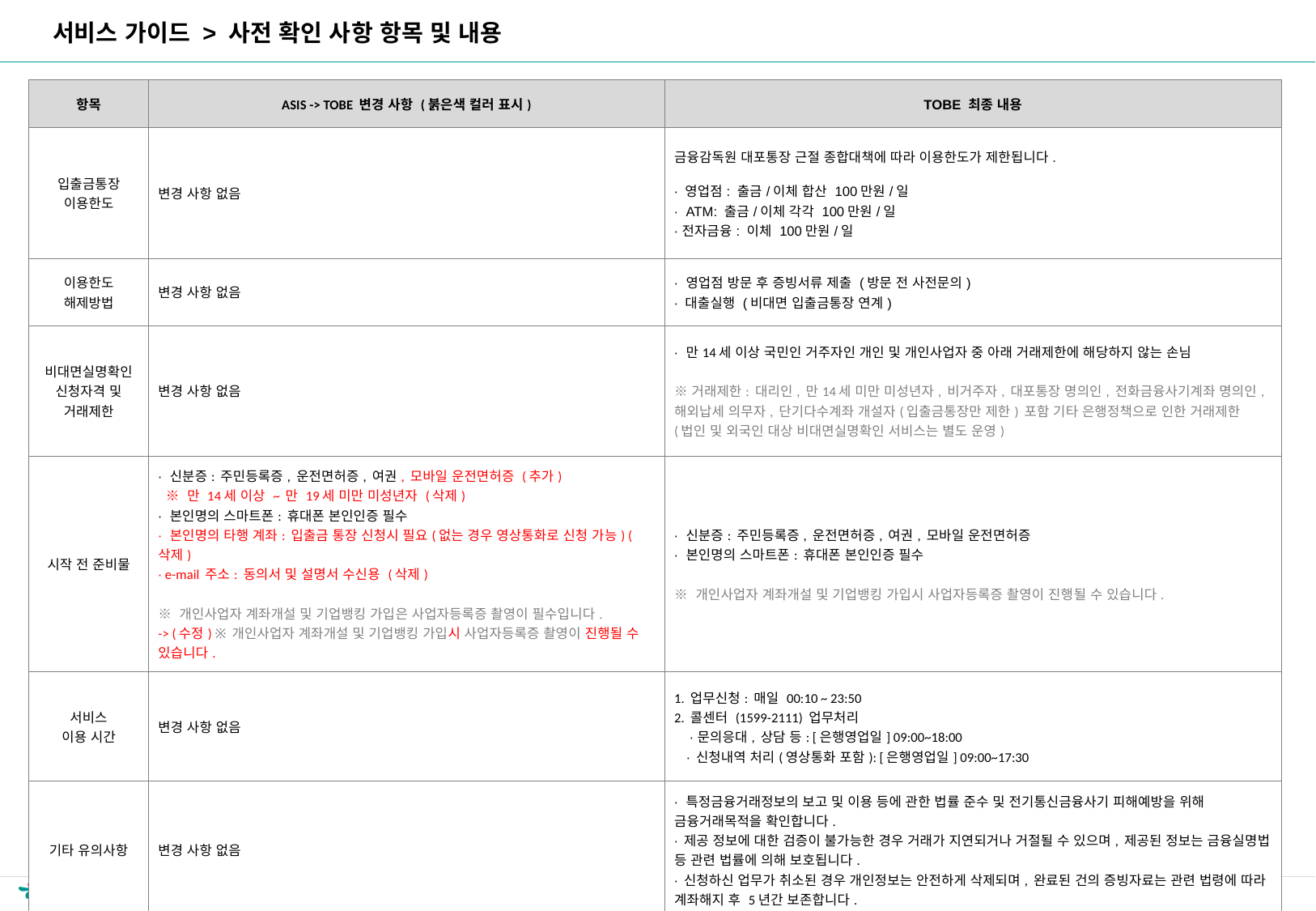

서비스 가이드 > 사전 확인 사항 항목 및 내용
| 항목 | ASIS -> TOBE 변경 사항 (붉은색 컬러 표시) | TOBE 최종 내용 |
| --- | --- | --- |
| 입출금통장 이용한도 | 변경 사항 없음 | 금융감독원 대포통장 근절 종합대책에 따라 이용한도가 제한됩니다. ∙ 영업점: 출금/이체 합산 100만원/일 ∙ ATM: 출금/이체 각각 100만원/일 ∙ 전자금융: 이체 100만원/일 |
| 이용한도 해제방법 | 변경 사항 없음 | ∙ 영업점 방문 후 증빙서류 제출 (방문 전 사전문의) ∙ 대출실행 (비대면 입출금통장 연계) |
| 비대면실명확인 신청자격 및 거래제한 | 변경 사항 없음 | ∙ 만14세 이상 국민인 거주자인 개인 및 개인사업자 중 아래 거래제한에 해당하지 않는 손님 ※ 거래제한: 대리인, 만14세 미만 미성년자, 비거주자, 대포통장 명의인, 전화금융사기계좌 명의인, 해외납세 의무자, 단기다수계좌 개설자(입출금통장만 제한) 포함 기타 은행정책으로 인한 거래제한 (법인 및 외국인 대상 비대면실명확인 서비스는 별도 운영) |
| 시작 전 준비물 | ∙ 신분증: 주민등록증, 운전면허증, 여권, 모바일 운전면허증 (추가) ※ 만 14세 이상 ~ 만 19세 미만 미성년자 (삭제) ∙ 본인명의 스마트폰: 휴대폰 본인인증 필수 ∙ 본인명의 타행 계좌: 입출금 통장 신청시 필요(없는 경우 영상통화로 신청 가능) (삭제) ∙ e-mail 주소: 동의서 및 설명서 수신용 (삭제) ※ 개인사업자 계좌개설 및 기업뱅킹 가입은 사업자등록증 촬영이 필수입니다. -> (수정) ※ 개인사업자 계좌개설 및 기업뱅킹 가입시 사업자등록증 촬영이 진행될 수 있습니다. | ∙ 신분증: 주민등록증, 운전면허증, 여권, 모바일 운전면허증 ∙ 본인명의 스마트폰: 휴대폰 본인인증 필수 ※ 개인사업자 계좌개설 및 기업뱅킹 가입시 사업자등록증 촬영이 진행될 수 있습니다. |
| 서비스 이용 시간 | 변경 사항 없음 | 1. 업무신청: 매일 00:10 ~ 23:50 2. 콜센터 (1599-2111) 업무처리 ∙ 문의응대, 상담 등: [은행영업일] 09:00~18:00 ∙ 신청내역 처리(영상통화 포함): [은행영업일] 09:00~17:30 |
| 기타 유의사항 | 변경 사항 없음 | ∙ 특정금융거래정보의 보고 및 이용 등에 관한 법률 준수 및 전기통신금융사기 피해예방을 위해 금융거래목적을 확인합니다. ∙ 제공 정보에 대한 검증이 불가능한 경우 거래가 지연되거나 거절될 수 있으며, 제공된 정보는 금융실명법 등 관련 법률에 의해 보호됩니다. ∙ 신청하신 업무가 취소된 경우 개인정보는 안전하게 삭제되며, 완료된 건의 증빙자료는 관련 법령에 따라 계좌해지 후 5년간 보존합니다. |